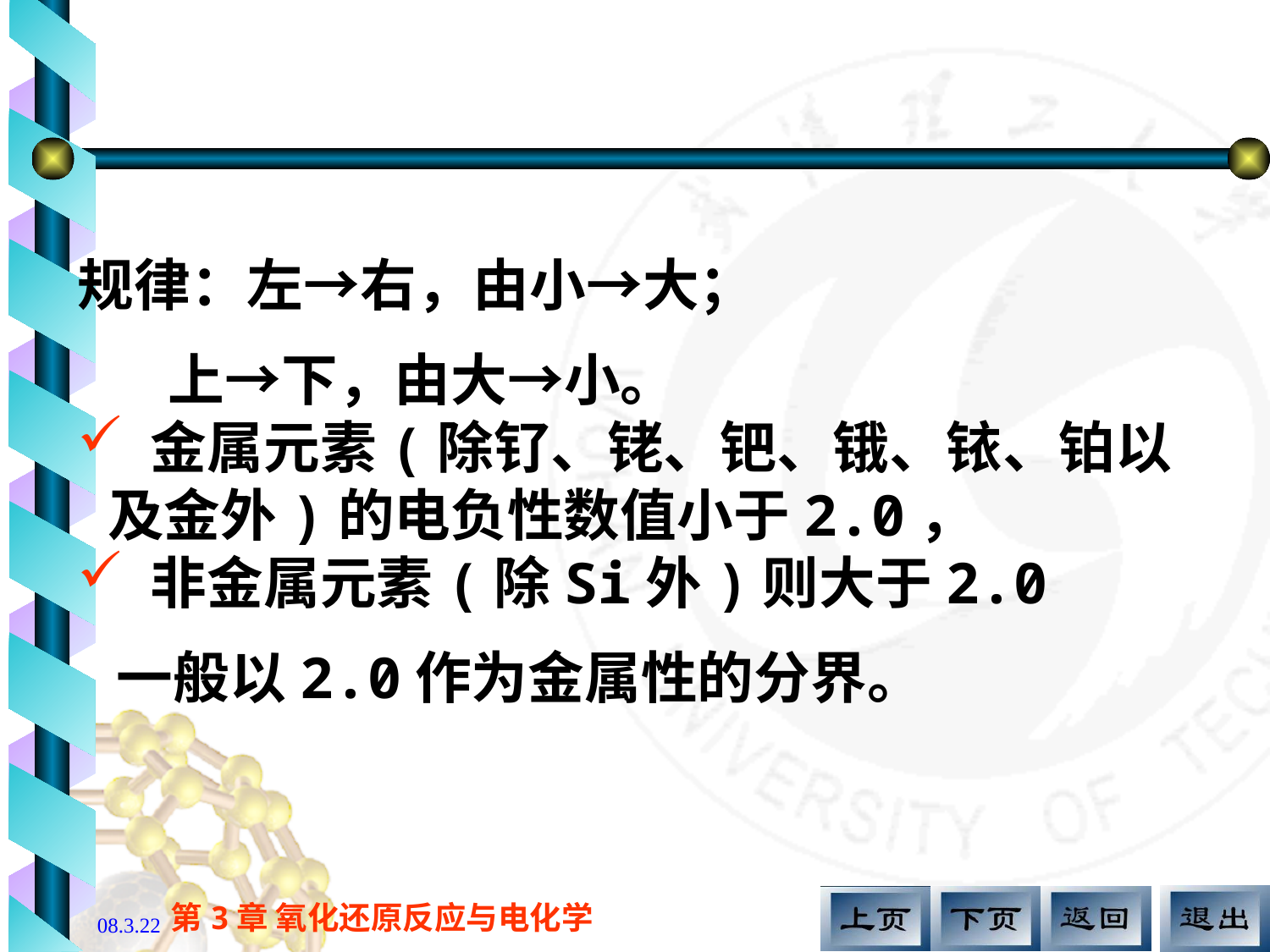

规律：左→右，由小→大；
      上→下，由大→小。
 金属元素(除钌、铑、钯、锇、铱、铂以及金外)的电负性数值小于2.0，
 非金属元素(除Si外)则大于2.0
  一般以2.0作为金属性的分界。